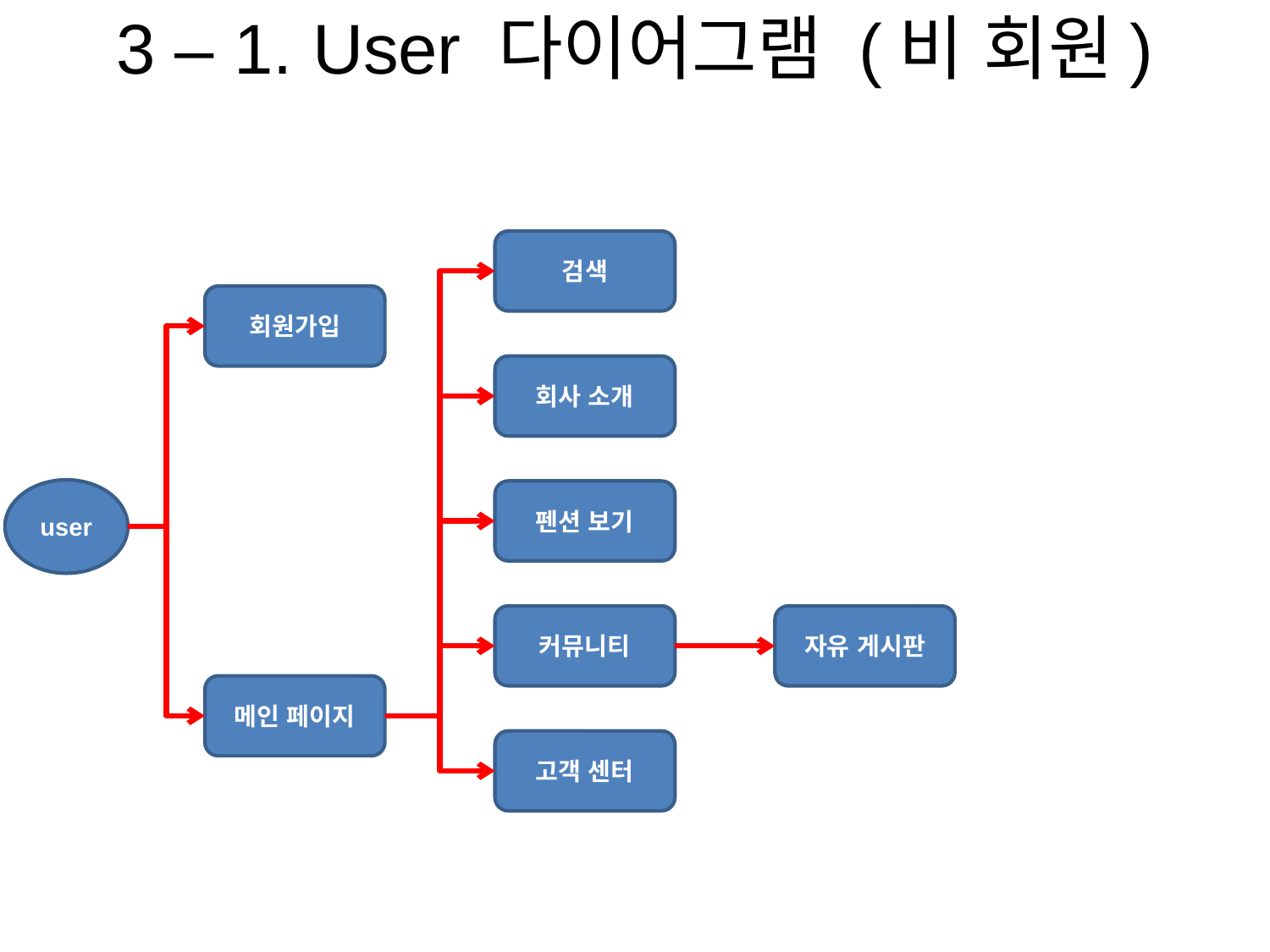

# 3 – 1. User 다이어그램 (비 회원)

검색
회원가입
회사 소개
user
펜션 보기
커뮤니티
자유 게시판
메인 페이지
고객 센터